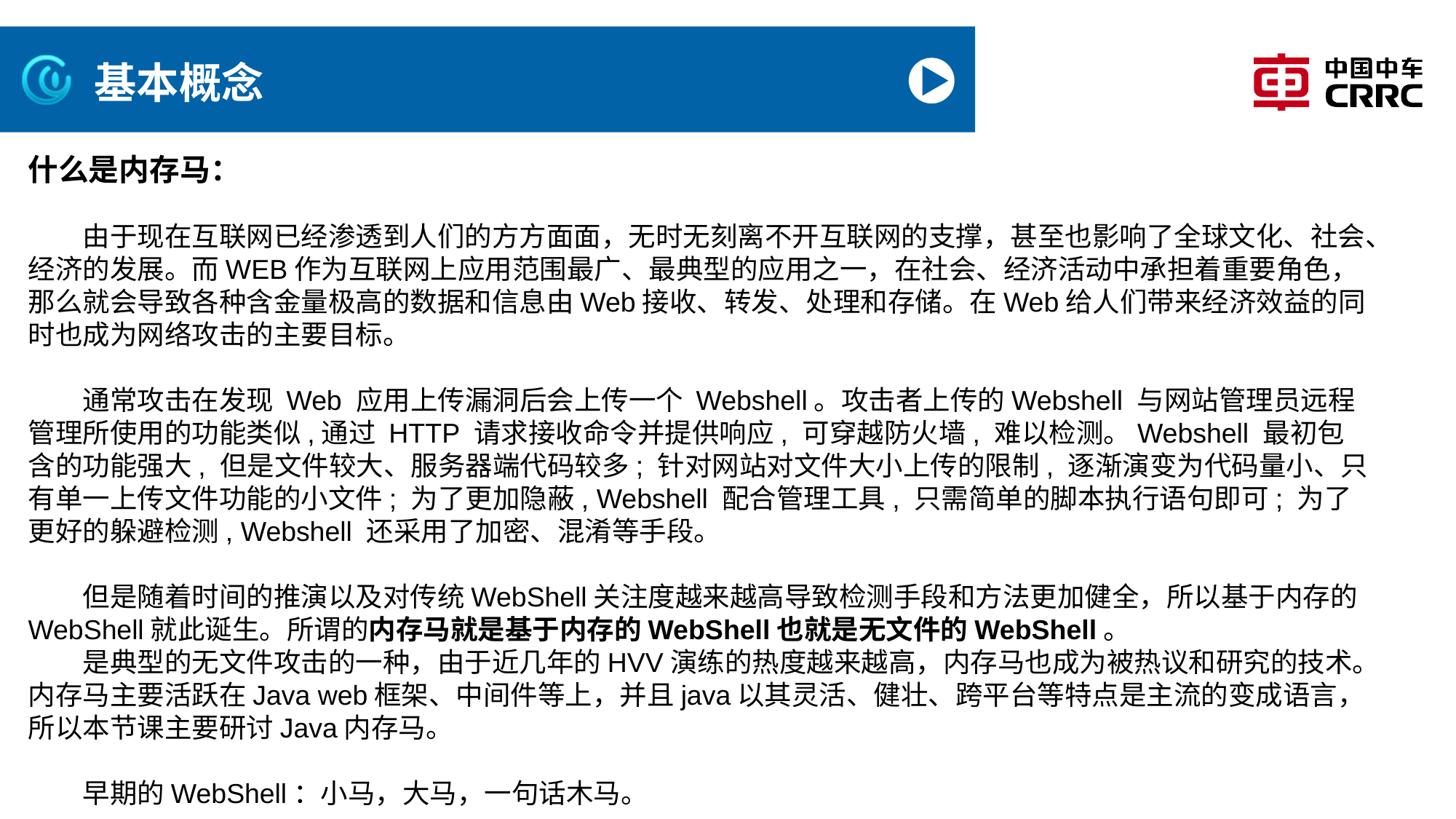

# 基本概念
什么是内存马：

由于现在互联网已经渗透到人们的方方面面，无时无刻离不开互联网的支撑，甚至也影响了全球文化、社会、经济的发展。而WEB作为互联网上应用范围最广、最典型的应用之一，在社会、经济活动中承担着重要角色，那么就会导致各种含金量极高的数据和信息由Web接收、转发、处理和存储。在Web给人们带来经济效益的同时也成为网络攻击的主要目标。

通常攻击在发现 Web 应用上传漏洞后会上传一个 Webshell。攻击者上传的Webshell 与网站管理员远程管理所使用的功能类似,通过 HTTP 请求接收命令并提供响应, 可穿越防火墙, 难以检测。Webshell 最初包含的功能强大, 但是文件较大、服务器端代码较多; 针对网站对文件大小上传的限制, 逐渐演变为代码量小、只有单一上传文件功能的小文件; 为了更加隐蔽, Webshell 配合管理工具, 只需简单的脚本执行语句即可; 为了更好的躲避检测, Webshell 还采用了加密、混淆等手段。

但是随着时间的推演以及对传统WebShell关注度越来越高导致检测手段和方法更加健全，所以基于内存的WebShell就此诞生。所谓的内存马就是基于内存的WebShell也就是无文件的WebShell。
是典型的无文件攻击的一种，由于近几年的HVV演练的热度越来越高，内存马也成为被热议和研究的技术。内存马主要活跃在Java web框架、中间件等上，并且java以其灵活、健壮、跨平台等特点是主流的变成语言，所以本节课主要研讨Java内存马。

早期的WebShell：小马，大马，一句话木马。

2